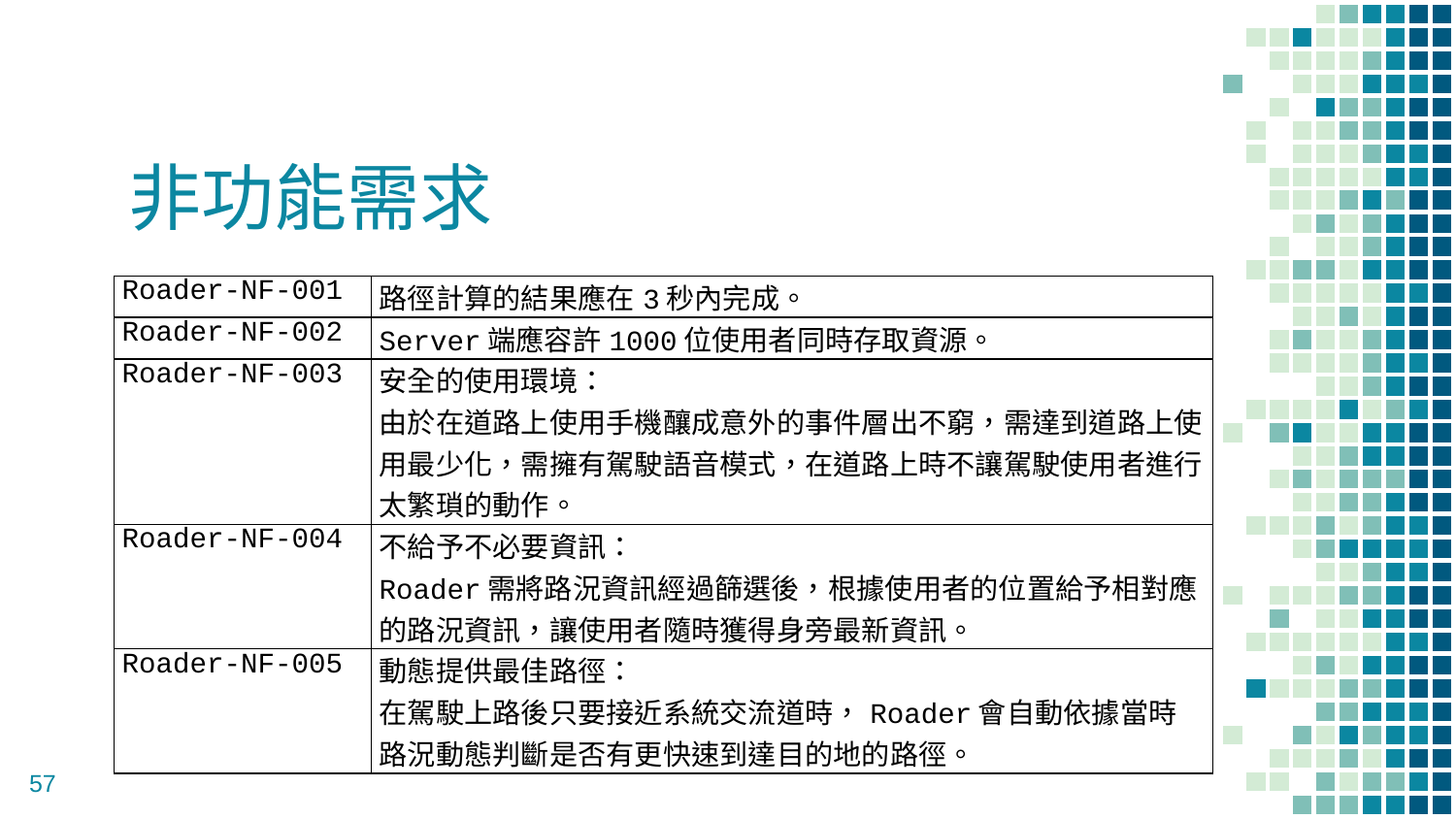

# 非功能需求
| Roader-NF-001 | 路徑計算的結果應在3秒內完成。 |
| --- | --- |
| Roader-NF-002 | Server端應容許1000位使用者同時存取資源。 |
| Roader-NF-003 | 安全的使用環境： 由於在道路上使用手機釀成意外的事件層出不窮，需達到道路上使用最少化，需擁有駕駛語音模式，在道路上時不讓駕駛使用者進行太繁瑣的動作。 |
| Roader-NF-004 | 不給予不必要資訊： Roader需將路況資訊經過篩選後，根據使用者的位置給予相對應的路況資訊，讓使用者隨時獲得身旁最新資訊。 |
| Roader-NF-005 | 動態提供最佳路徑： 在駕駛上路後只要接近系統交流道時，Roader會自動依據當時路況動態判斷是否有更快速到達目的地的路徑。 |
57